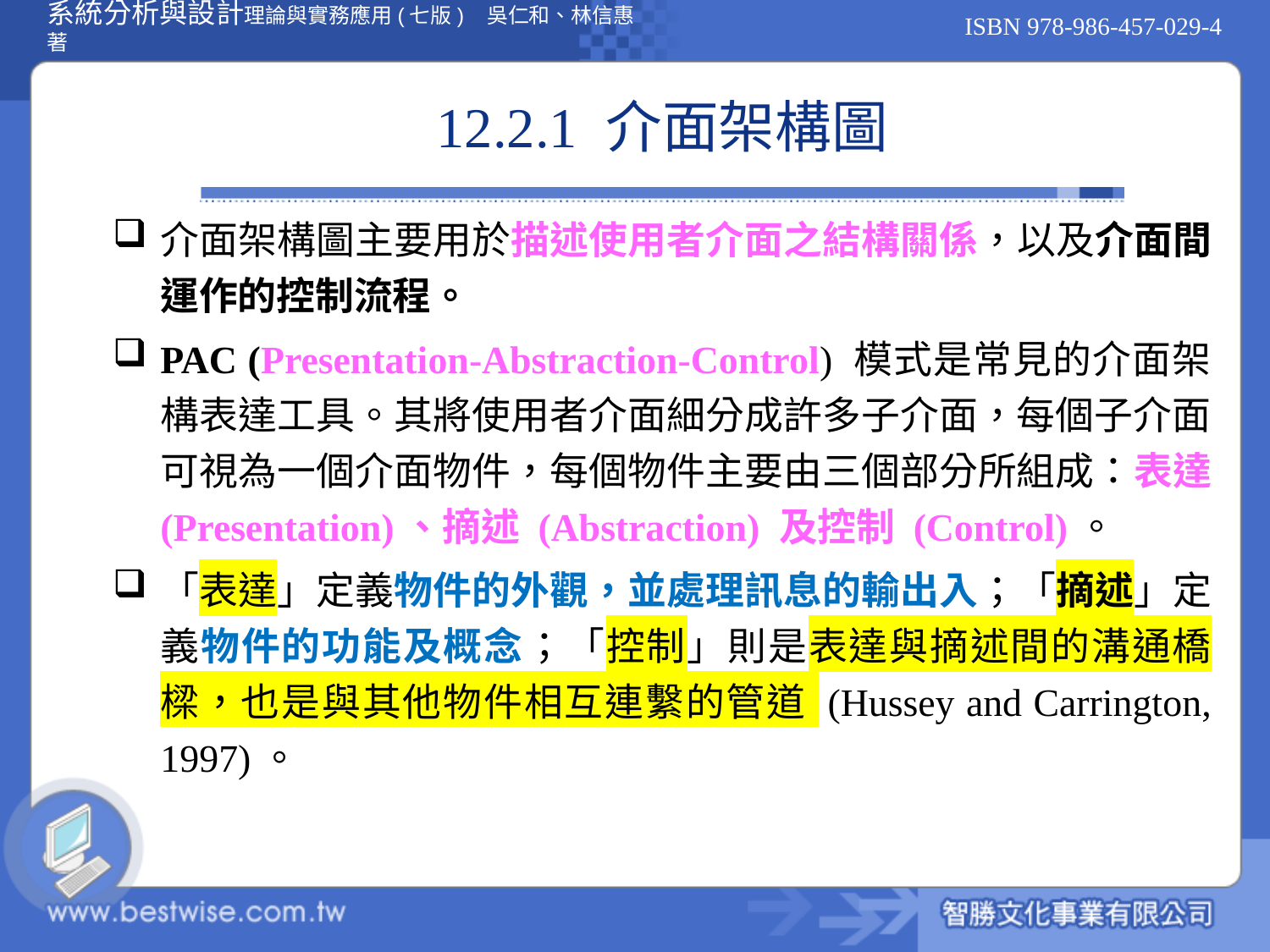

# 12.2.1 介面架構圖
介面架構圖主要用於描述使用者介面之結構關係，以及介面間運作的控制流程。
PAC (Presentation-Abstraction-Control) 模式是常見的介面架構表達工具。其將使用者介面細分成許多子介面，每個子介面可視為一個介面物件，每個物件主要由三個部分所組成：表達 (Presentation)、摘述 (Abstraction) 及控制 (Control)。
「表達」定義物件的外觀，並處理訊息的輸出入；「摘述」定義物件的功能及概念；「控制」則是表達與摘述間的溝通橋樑，也是與其他物件相互連繫的管道 (Hussey and Carrington, 1997)。